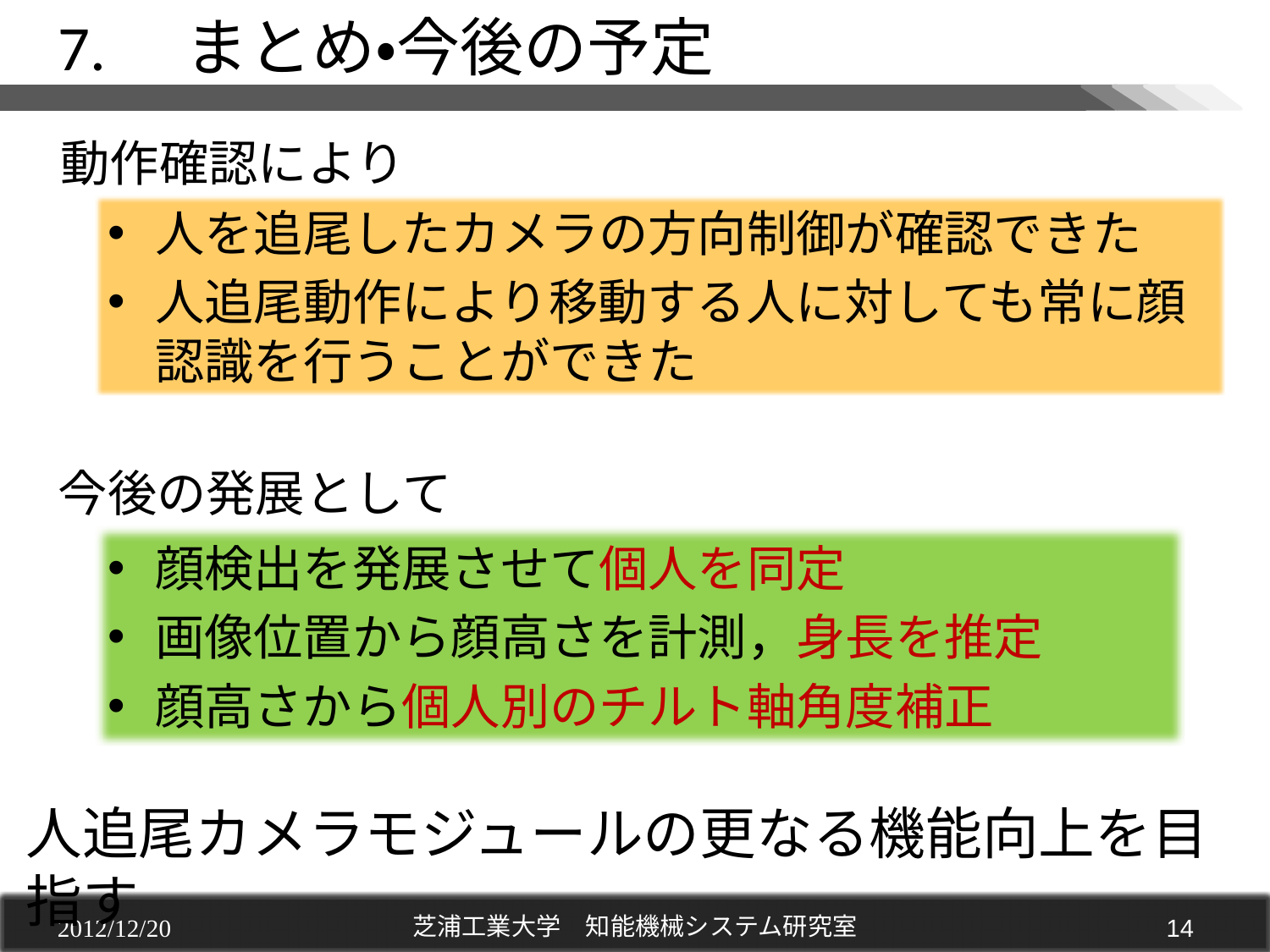

7.　まとめ・今後の予定
動作確認により
人を追尾したカメラの方向制御が確認できた
人追尾動作により移動する人に対しても常に顔認識を行うことができた
今後の発展として
顔検出を発展させて個人を同定
画像位置から顔高さを計測，身長を推定
顔高さから個人別のチルト軸角度補正
人追尾カメラモジュールの更なる機能向上を目指す
2012/12/20
芝浦工業大学　知能機械システム研究室
14